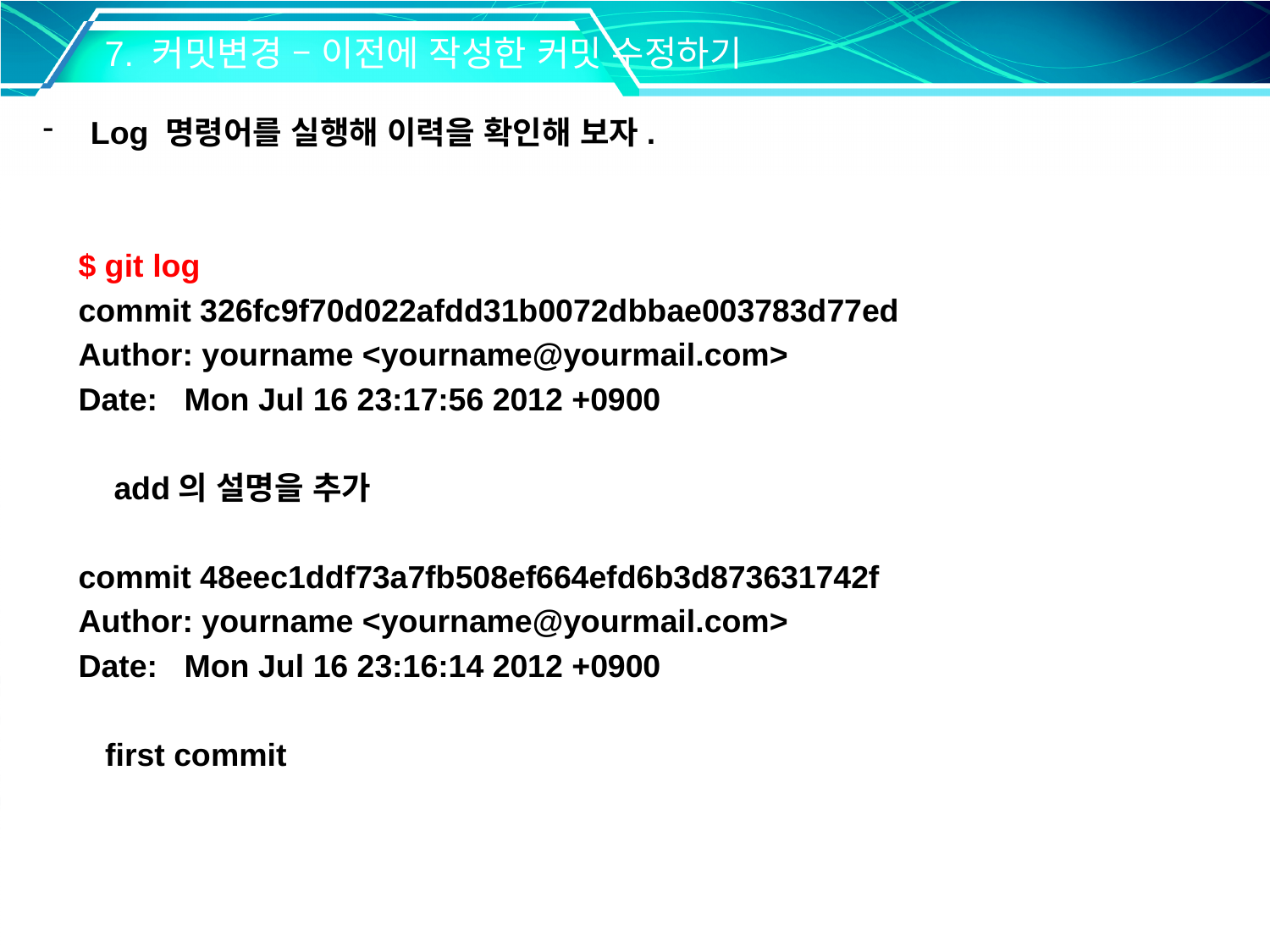

7. 커밋변경 – 이전에 작성한 커밋 수정하기
Log 명령어를 실행해 이력을 확인해 보자.

    $ git log
    commit 326fc9f70d022afdd31b0072dbbae003783d77ed
    Author: yourname <yourname@yourmail.com>
    Date:   Mon Jul 16 23:17:56 2012 +0900

        add의 설명을 추가

    commit 48eec1ddf73a7fb508ef664efd6b3d873631742f
    Author: yourname <yourname@yourmail.com>
    Date:   Mon Jul 16 23:16:14 2012 +0900

       first commit